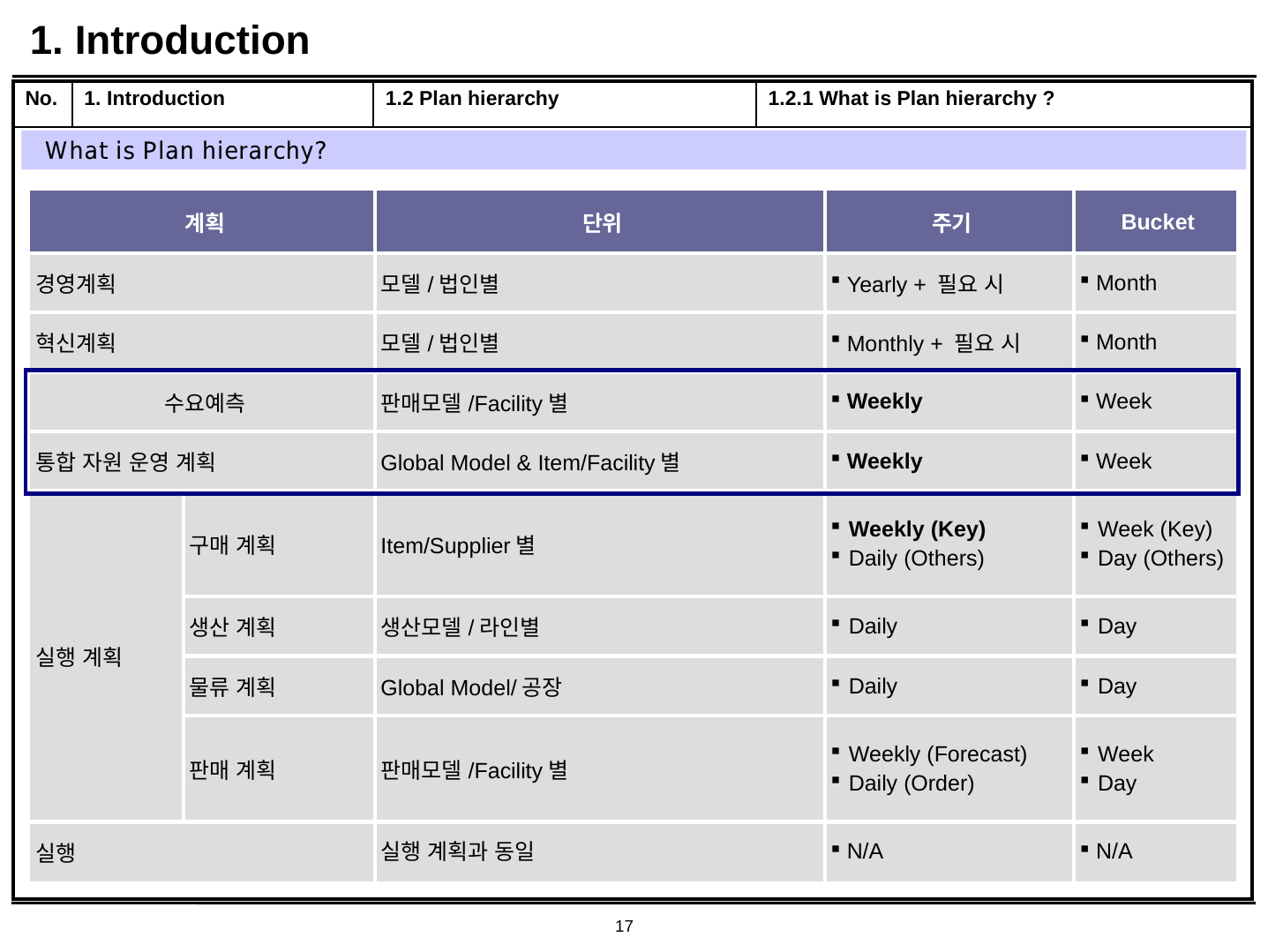

# 1. Introduction
| No. | 1. Introduction | 1.2 Plan hierarchy | 1.2.1 What is Plan hierarchy ? |
| --- | --- | --- | --- |
|  |  |  |  |
What is Plan hierarchy?
| 계획 |  | 단위 | 주기 | Bucket |
| --- | --- | --- | --- | --- |
| 경영계획 |  | 모델/법인별 | Yearly + 필요 시 | Month |
| 혁신계획 |  | 모델/법인별 | Monthly + 필요 시 | Month |
| 수요예측 |  | 판매모델/Facility별 | Weekly | Week |
| 통합 자원 운영 계획 |  | Global Model & Item/Facility별 | Weekly | Week |
| 실행 계획 | 구매 계획 | Item/Supplier별 | Weekly (Key) Daily (Others) | Week (Key) Day (Others) |
|  | 생산 계획 | 생산모델/라인별 | Daily | Day |
|  | 물류 계획 | Global Model/공장 | Daily | Day |
|  | 판매 계획 | 판매모델/Facility별 | Weekly (Forecast) Daily (Order) | Week Day |
| 실행 |  | 실행 계획과 동일 | N/A | N/A |

17